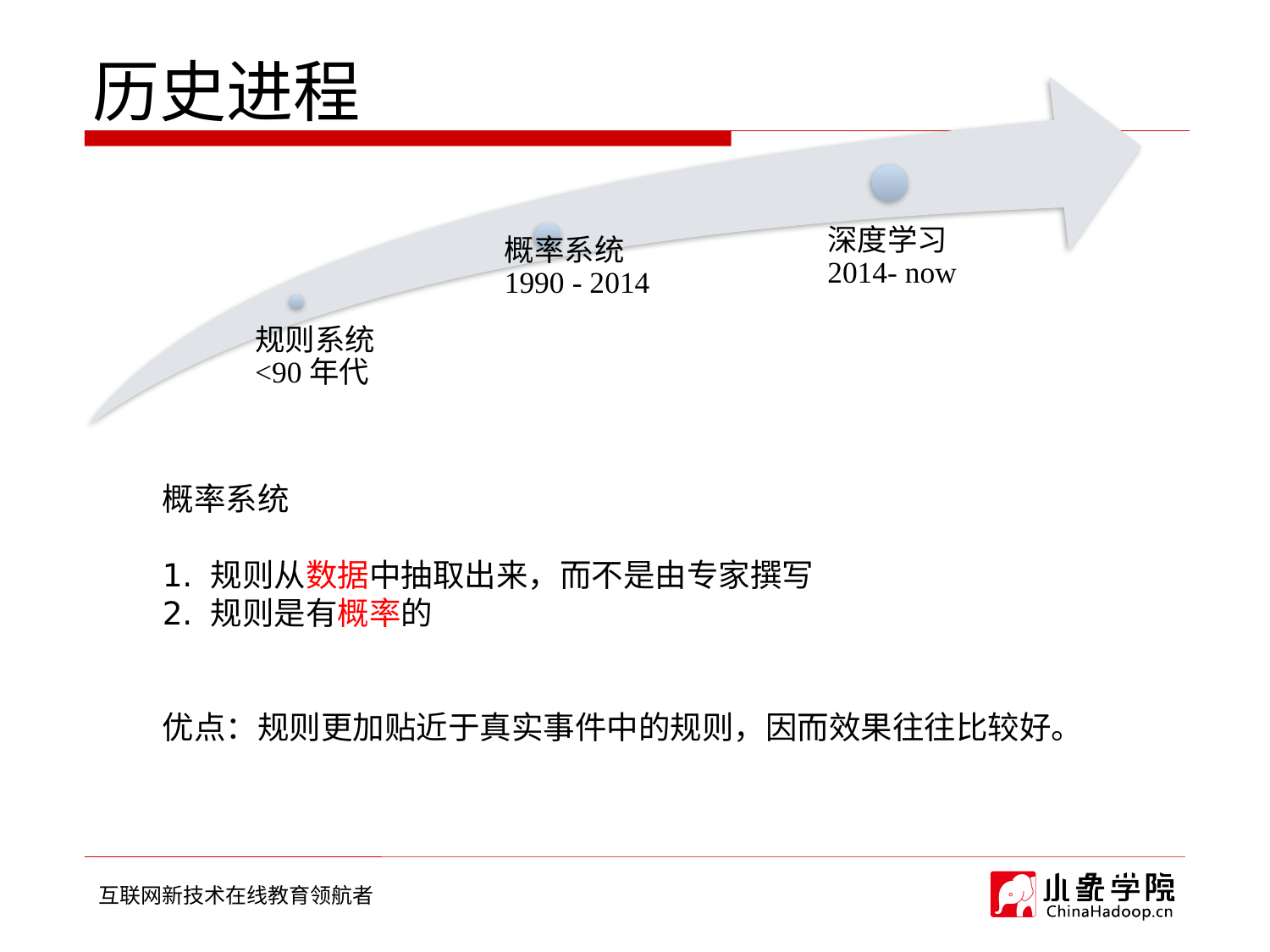

# 历史进程
规则系统
<90年代
概率系统 1990 - 2014
深度学习 2014- now
概率系统

1. 规则从数据中抽取出来，而不是由专家撰写
2. 规则是有概率的

优点：规则更加贴近于真实事件中的规则，因而效果往往比较好。